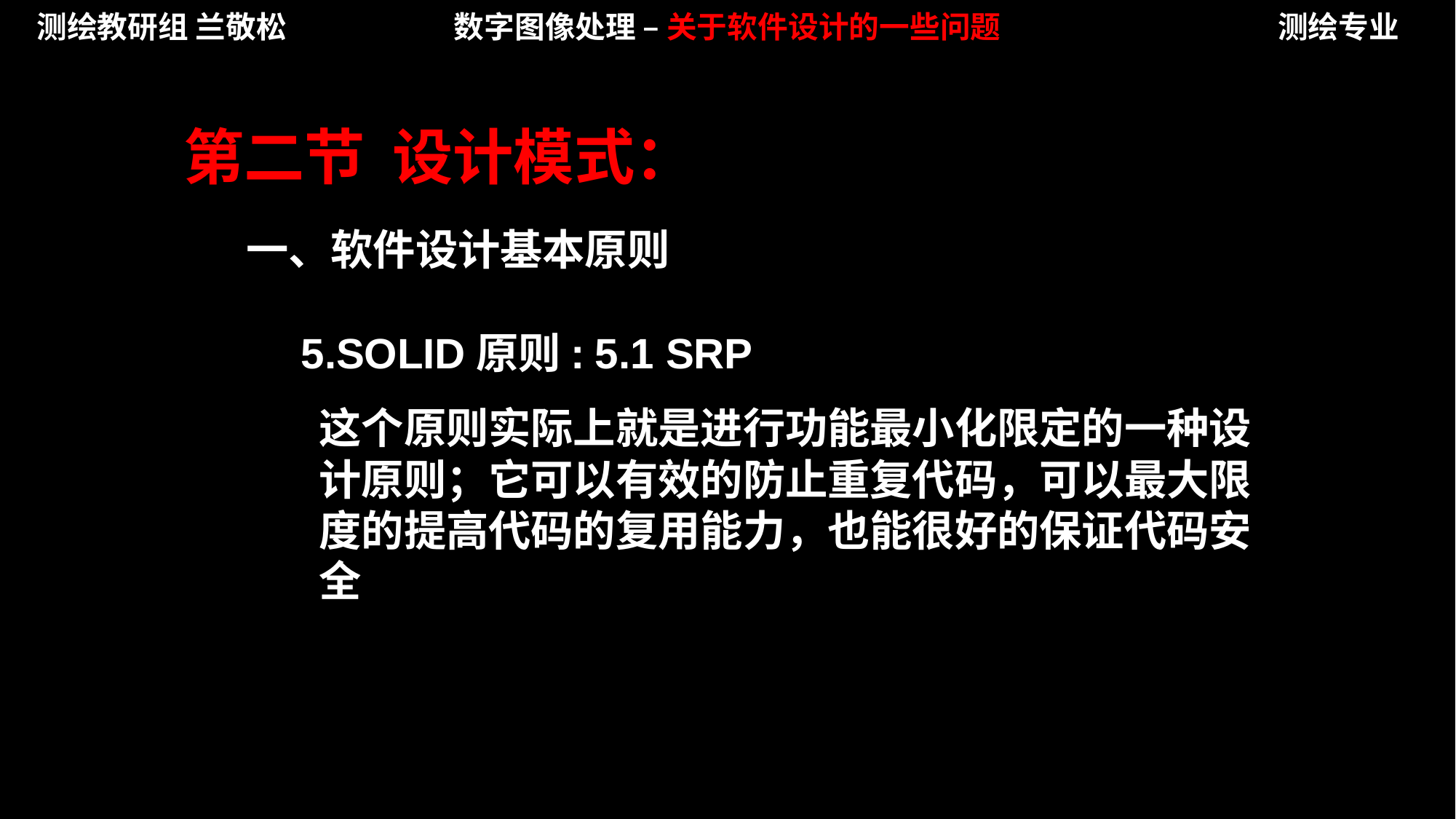

测绘教研组 兰敬松
数字图像处理 – 关于软件设计的一些问题
测绘专业
第二节  设计模式：
一、软件设计基本原则
5.SOLID原则:
5.1 SRP
这个原则实际上就是进行功能最小化限定的一种设计原则；它可以有效的防止重复代码，可以最大限度的提高代码的复用能力，也能很好的保证代码安全